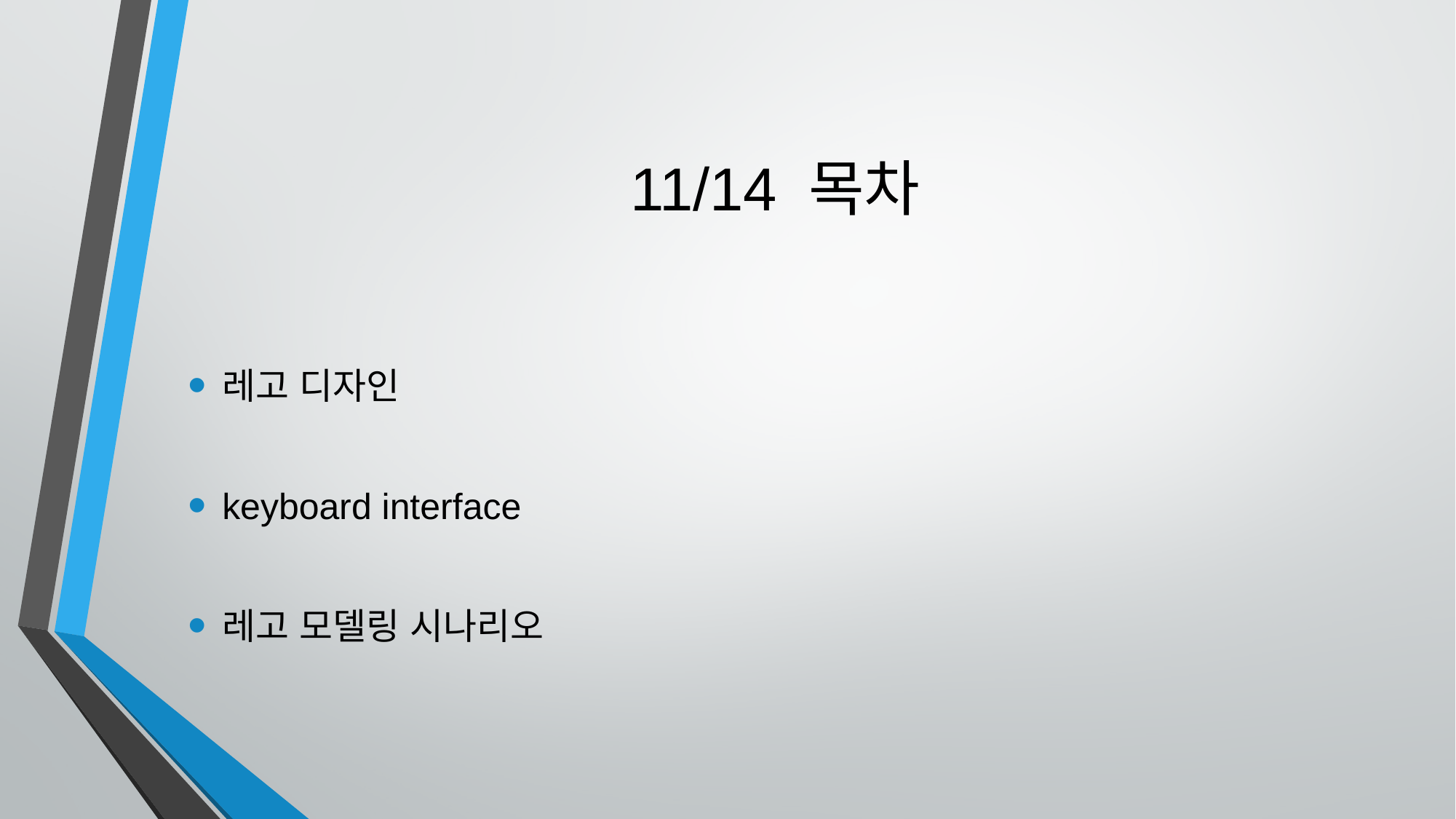

# 11/14 목차
레고 디자인

keyboard interface

레고 모델링 시나리오